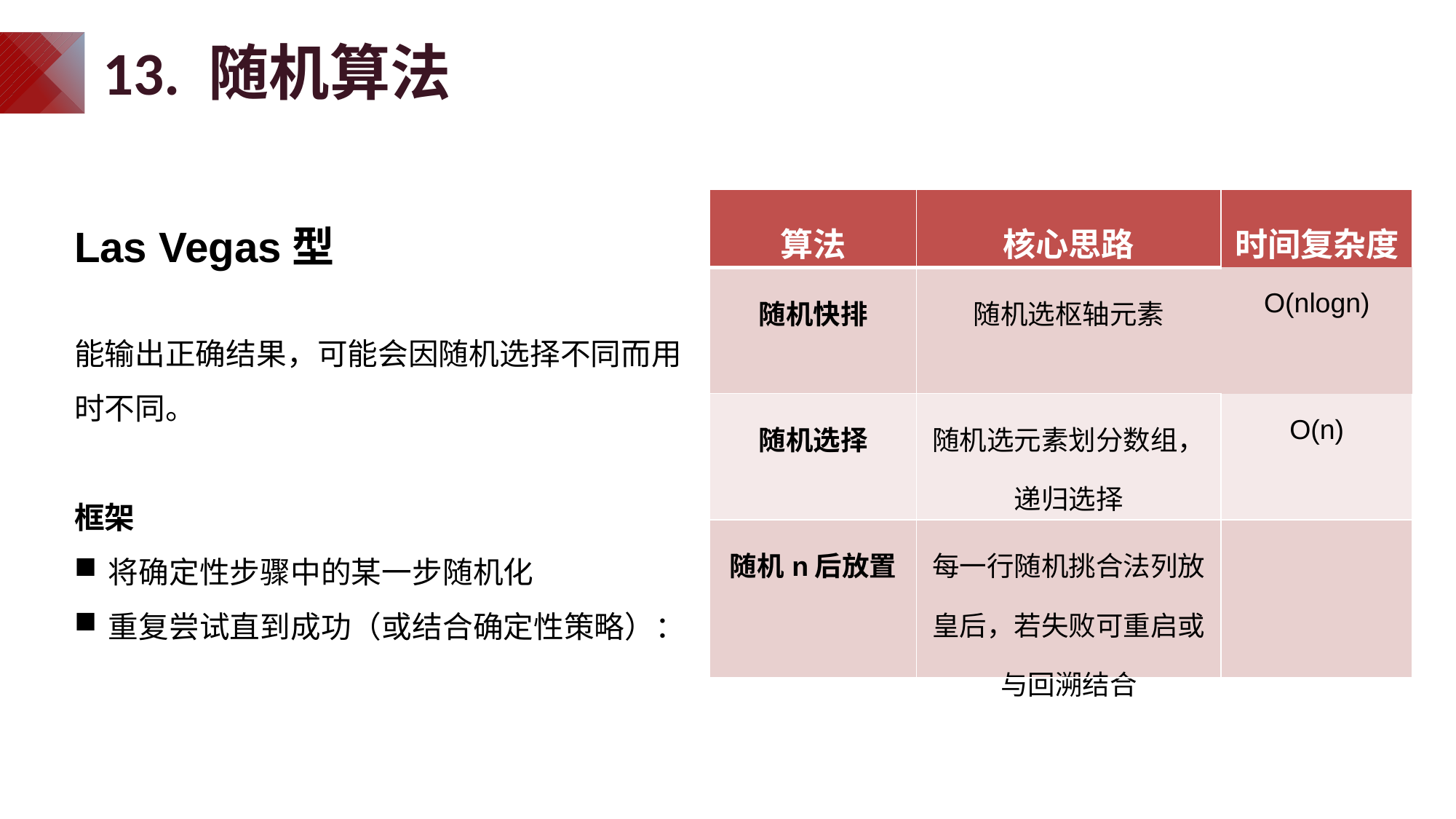

13. 随机算法
Las Vegas型
| 算法 | 核心思路 | 时间复杂度 |
| --- | --- | --- |
| 随机快排 | 随机选枢轴元素 | O(nlogn) |
| 随机选择 | 随机选元素划分数组，递归选择 | O(n) |
| 随机n后放置 | 每一行随机挑合法列放皇后，若失败可重启或与回溯结合 |  |
能输出正确结果，可能会因随机选择不同而用时不同。

框架
将确定性步骤中的某一步随机化
重复尝试直到成功（或结合确定性策略）：